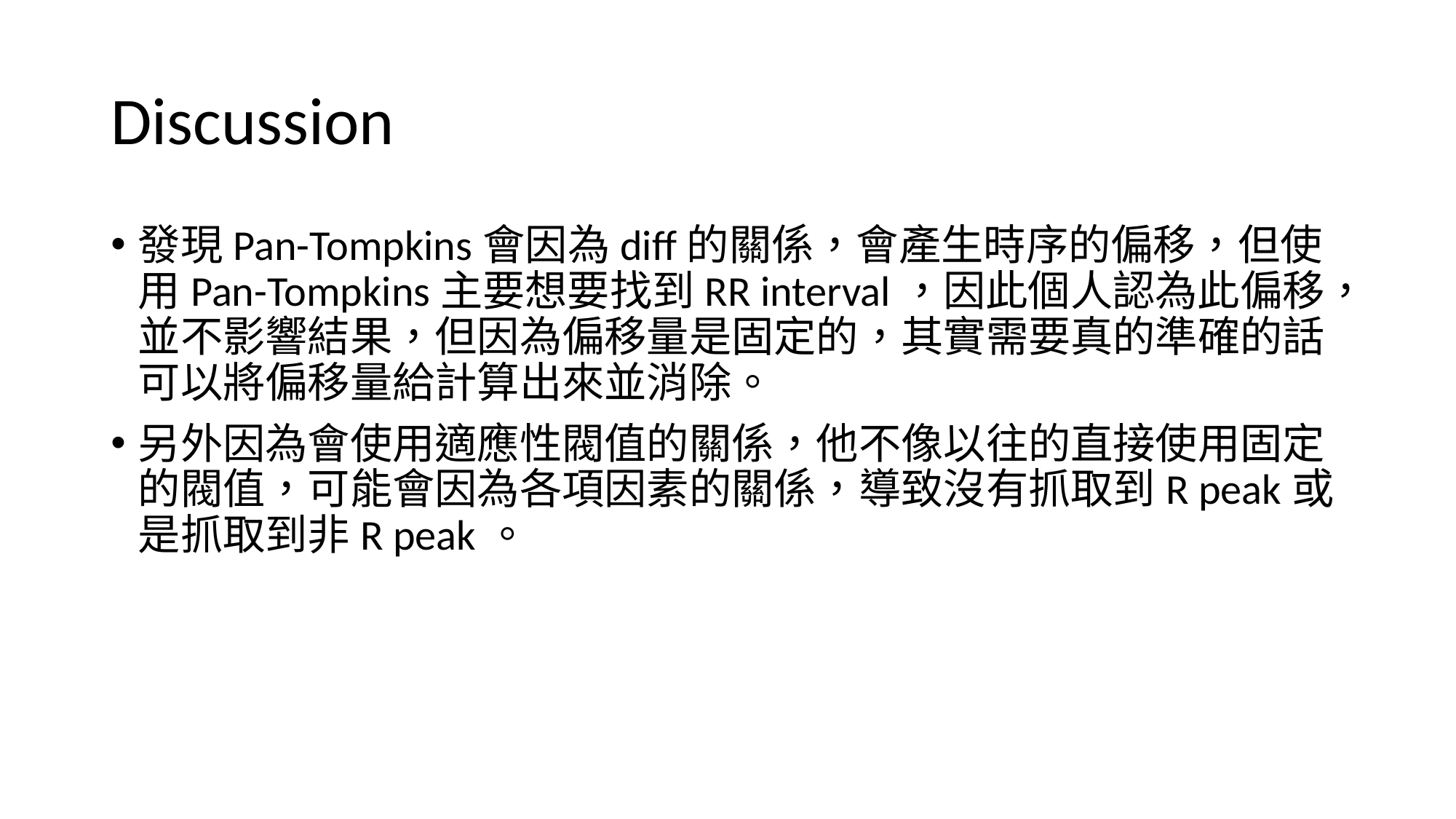

# Discussion
發現Pan-Tompkins會因為diff的關係，會產生時序的偏移，但使用Pan-Tompkins主要想要找到RR interval，因此個人認為此偏移，並不影響結果，但因為偏移量是固定的，其實需要真的準確的話可以將偏移量給計算出來並消除。
另外因為會使用適應性閥值的關係，他不像以往的直接使用固定的閥值，可能會因為各項因素的關係，導致沒有抓取到R peak或是抓取到非R peak。